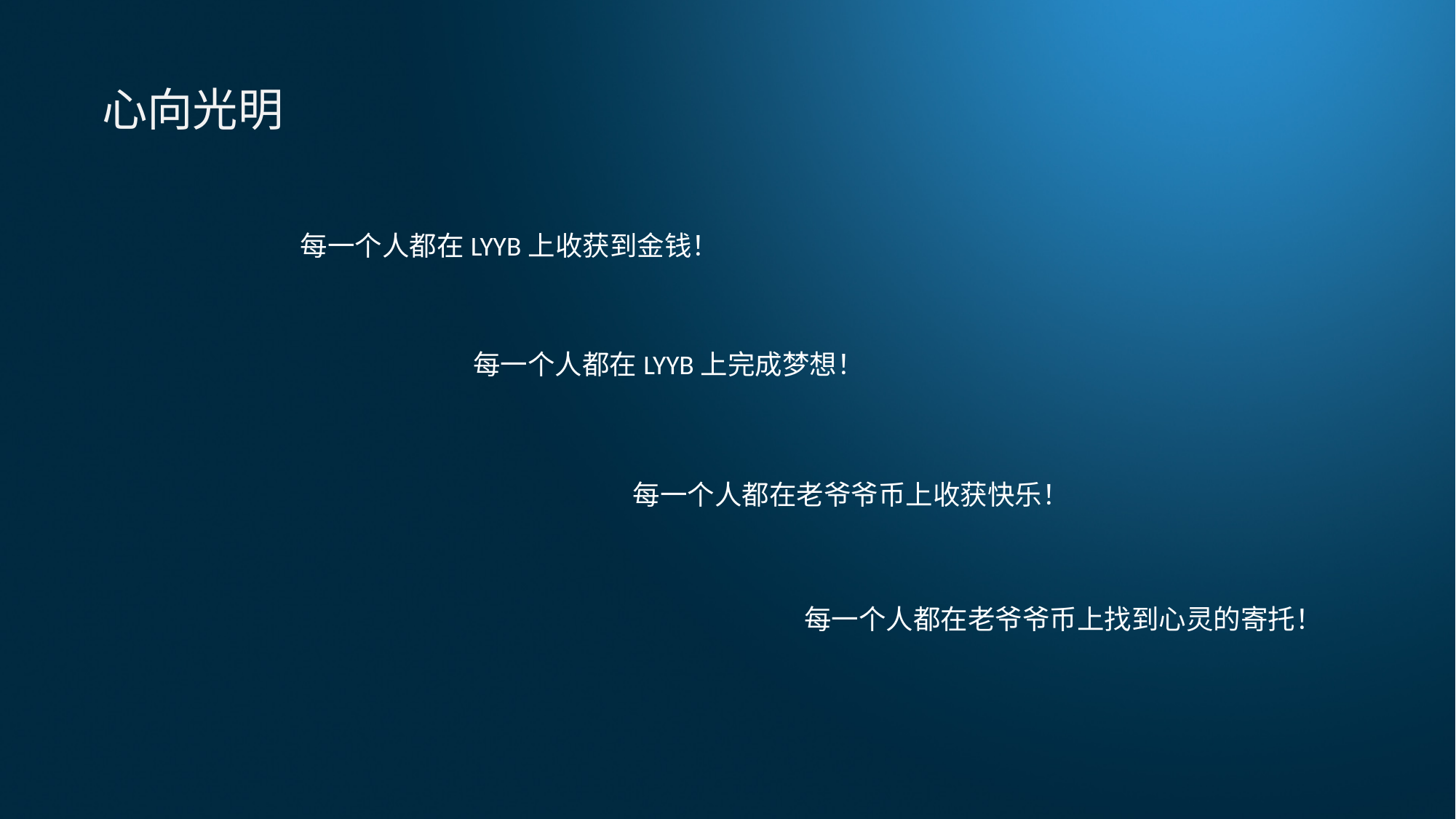

心向光明
每一个人都在LYYB上收获到金钱！
每一个人都在LYYB上完成梦想！
每一个人都在老爷爷币上收获快乐！
每一个人都在老爷爷币上找到心灵的寄托！